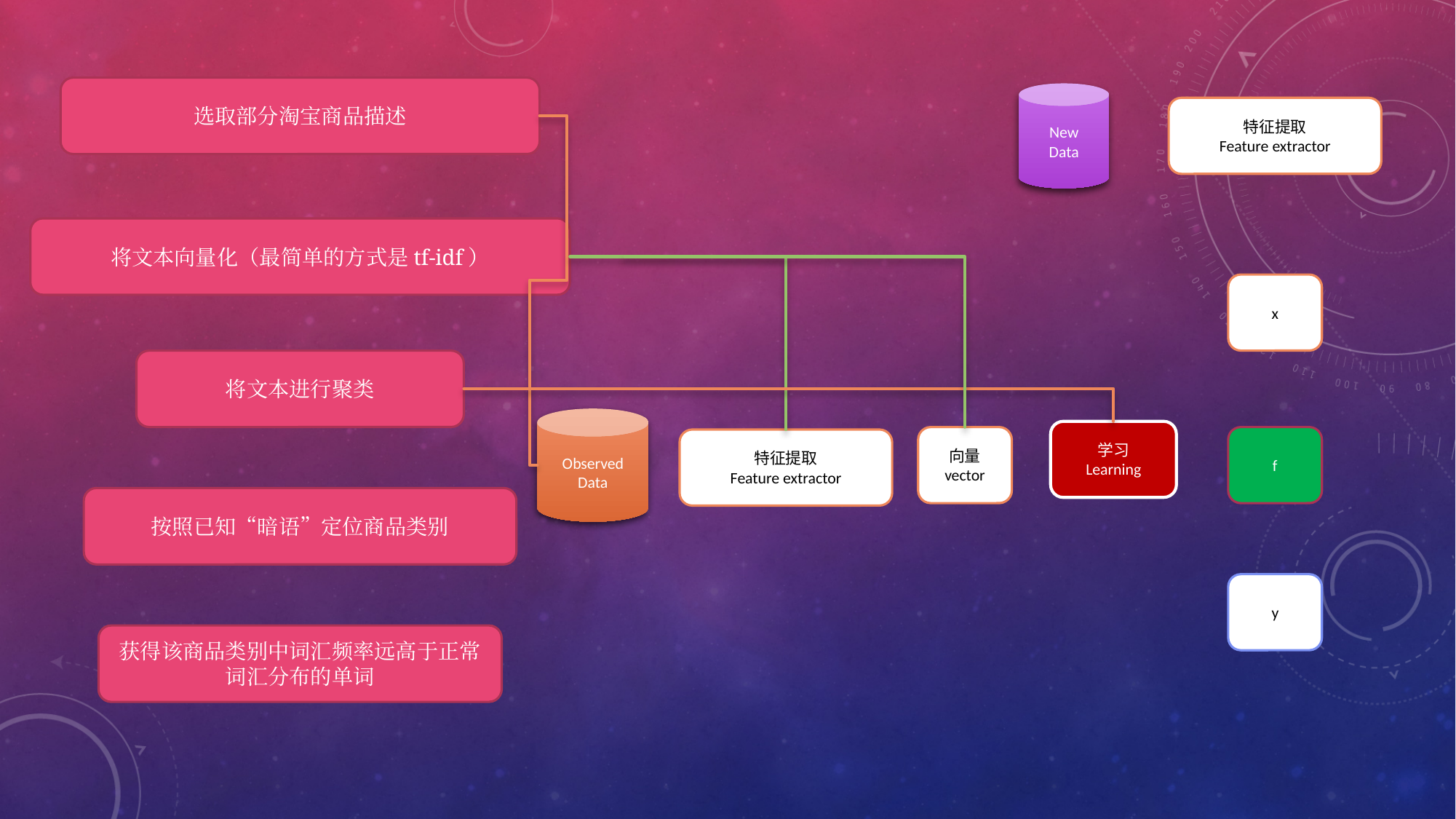

选取部分淘宝商品描述
New
Data
特征提取
Feature extractor
x
Observed
Data
学习
Learning
向量
vector
f
特征提取
Feature extractor
y
将文本向量化（最简单的方式是tf-idf）
将文本进行聚类
按照已知“暗语”定位商品类别
获得该商品类别中词汇频率远高于正常词汇分布的单词